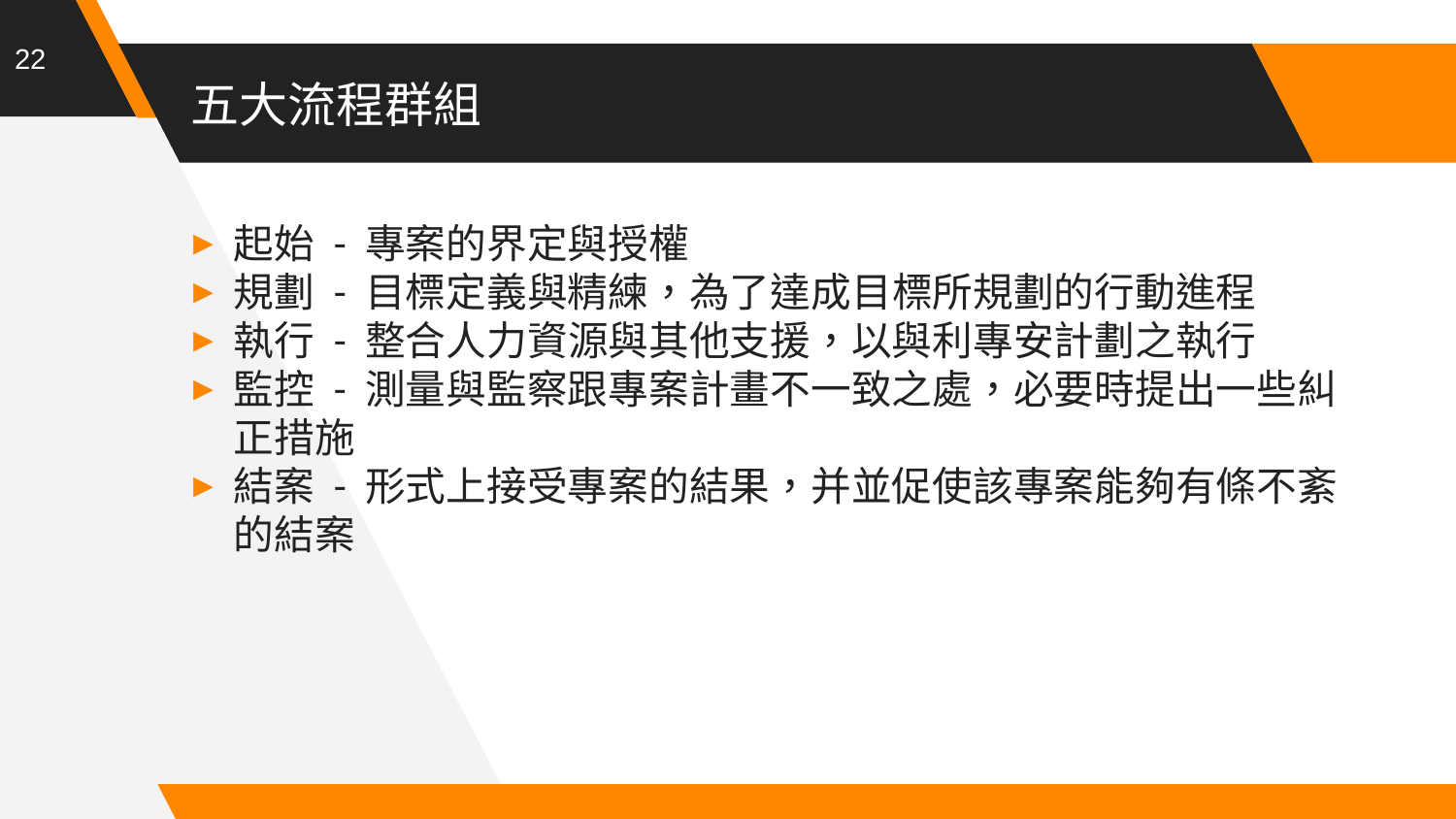

22
# 五大流程群組
起始 - 專案的界定與授權
規劃 - 目標定義與精練，為了達成目標所規劃的行動進程
執行 - 整合人力資源與其他支援，以與利專安計劃之執行
監控 - 測量與監察跟專案計畫不一致之處，必要時提出一些糾正措施
結案 - 形式上接受專案的結果，并並促使該專案能夠有條不紊的結案